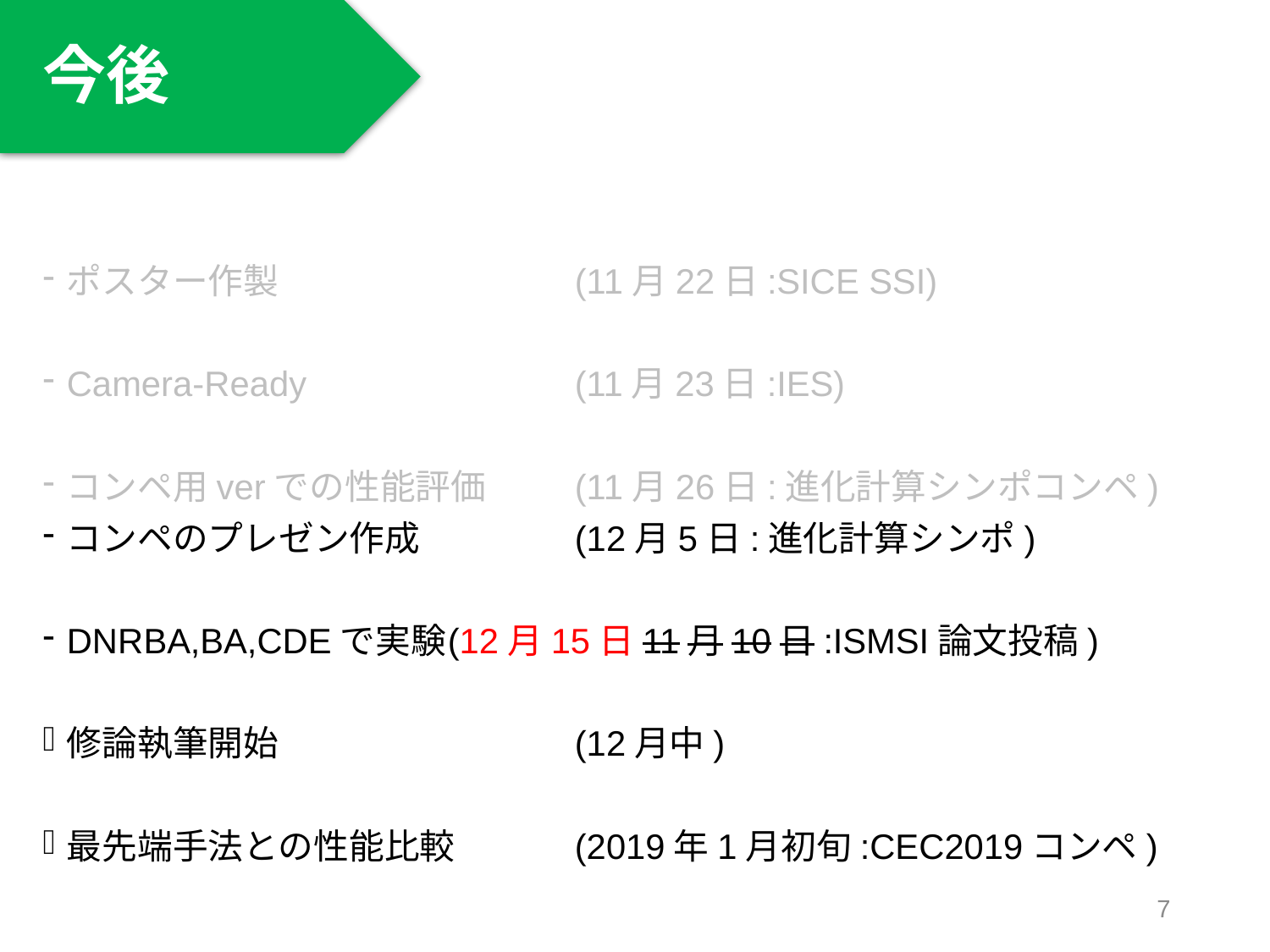

今後
#

ポスター作製			(11月22日:SICE SSI)

Camera-Ready			(11月23日:IES)

コンペ用verでの性能評価	(11月26日:進化計算シンポコンペ)
コンペのプレゼン作成		(12月5日:進化計算シンポ)

DNRBA,BA,CDEで実験	(12月15日11月10日:ISMSI論文投稿)

修論執筆開始			(12月中)

最先端手法との性能比較	(2019年1月初旬:CEC2019コンペ)

7